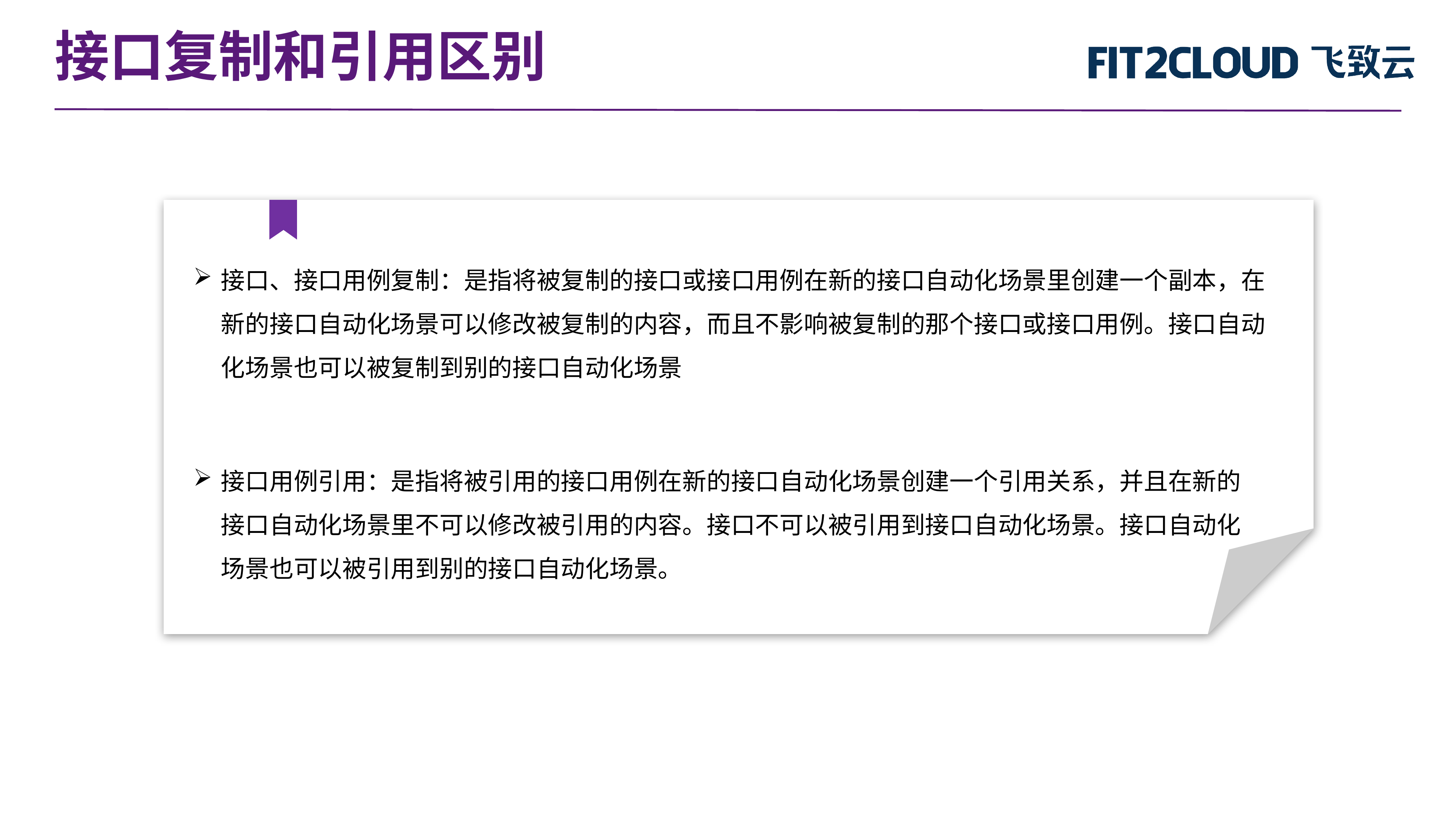

接口复制和引用区别

接口、接口用例复制：是指将被复制的接口或接口用例在新的接口自动化场景里创建一个副本，在新的接口自动化场景可以修改被复制的内容，而且不影响被复制的那个接口或接口用例。接口自动化场景也可以被复制到别的接口自动化场景
接口用例引用：是指将被引用的接口用例在新的接口自动化场景创建一个引用关系，并且在新的接口自动化场景里不可以修改被引用的内容。接口不可以被引用到接口自动化场景。接口自动化场景也可以被引用到别的接口自动化场景。